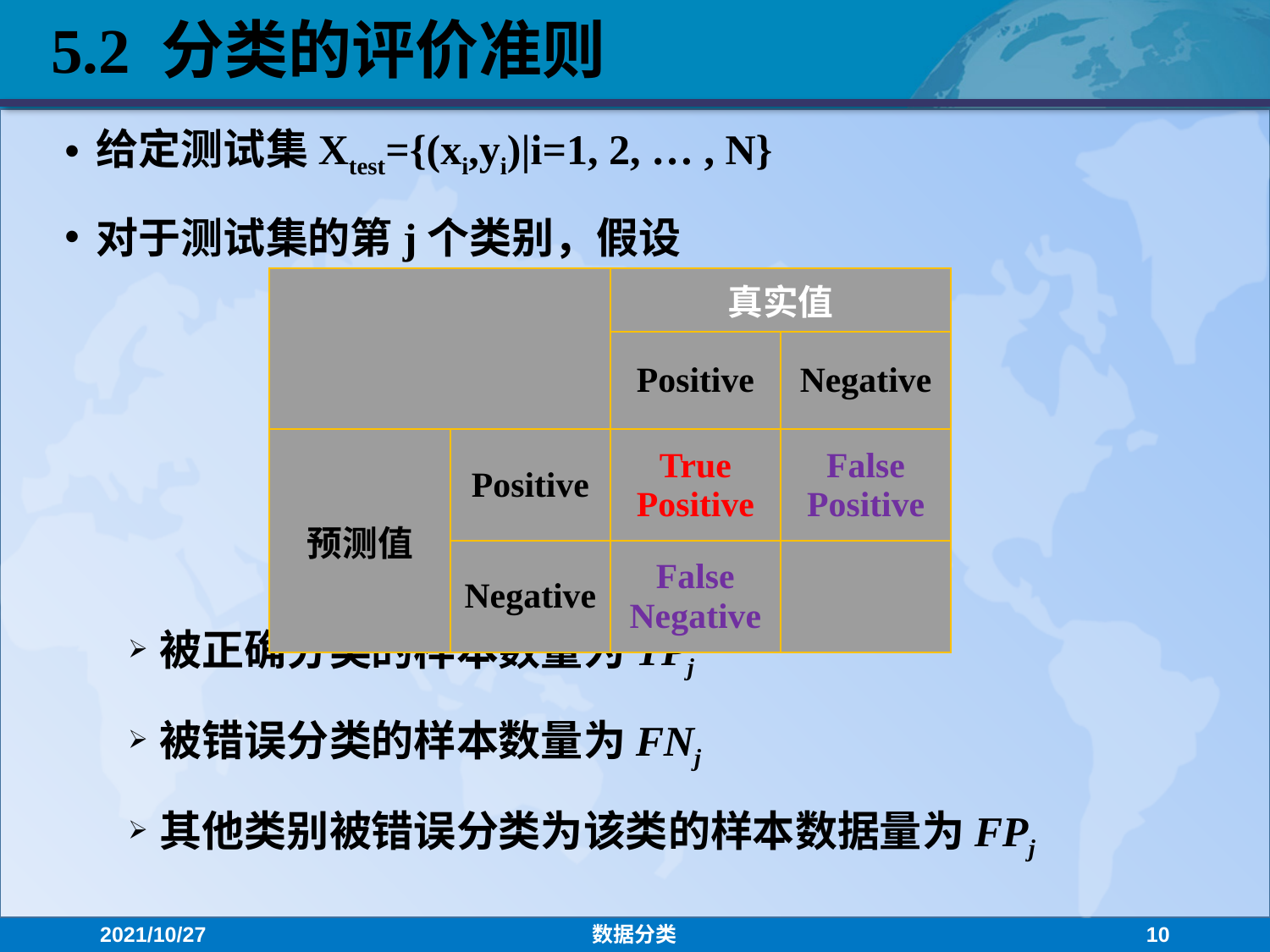

5.2 分类的评价准则
给定测试集Xtest={(xi,yi)|i=1, 2, … , N}
对于测试集的第j个类别，假设

被正确分类的样本数量为TPj
被错误分类的样本数量为FNj
其他类别被错误分类为该类的样本数据量为FPj
|  |  | 真实值 |  |
| --- | --- | --- | --- |
|  |  | Positive | Negative |
| 预测值 | Positive | True Positive | False Positive |
|  | Negative | False Negative |  |
2021/10/27
数据分类
10